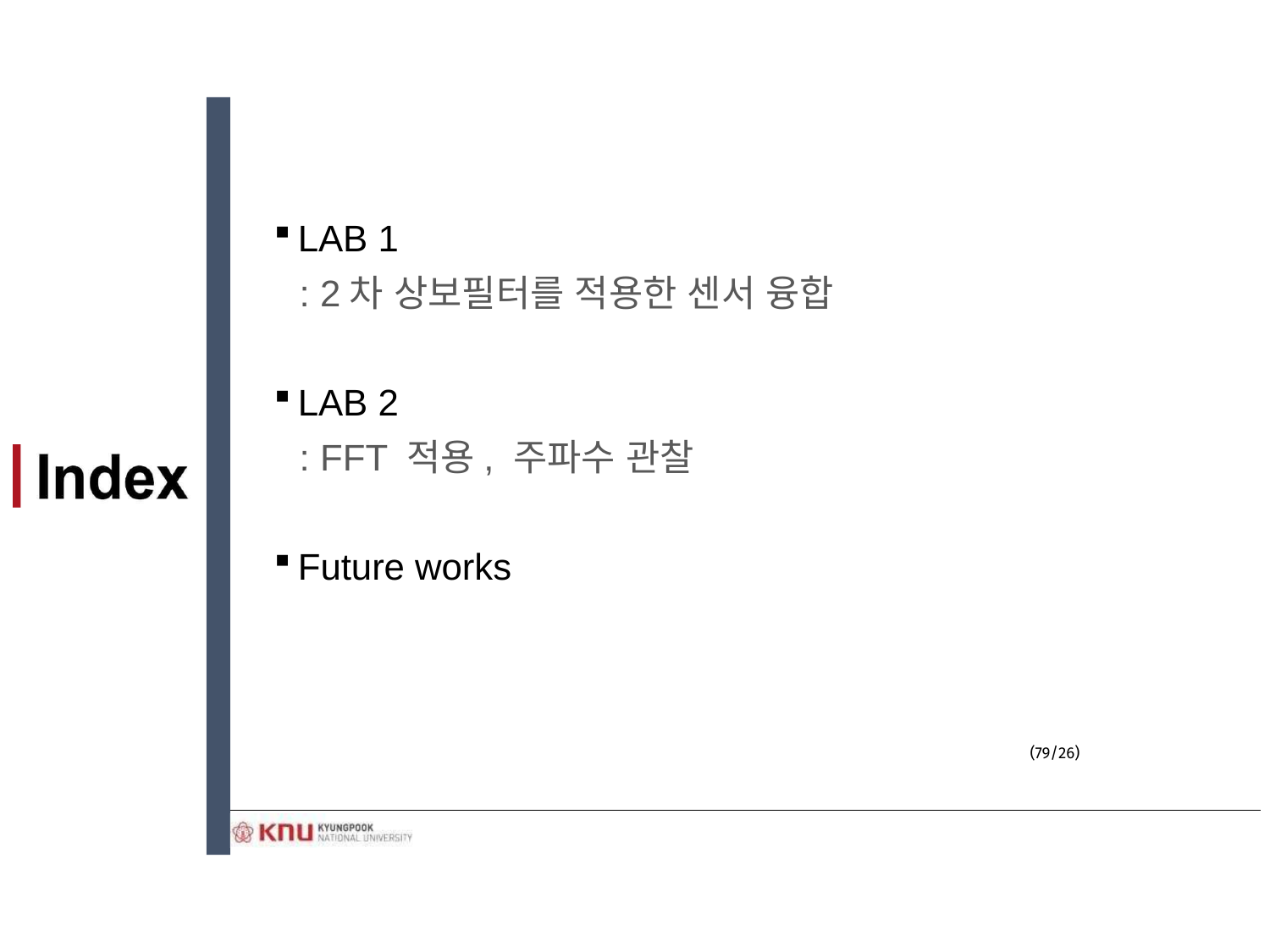

LAB 1
	: 2차 상보필터를 적용한 센서 융합

LAB 2
	: FFT 적용, 주파수 관찰

Future works

(79/26)